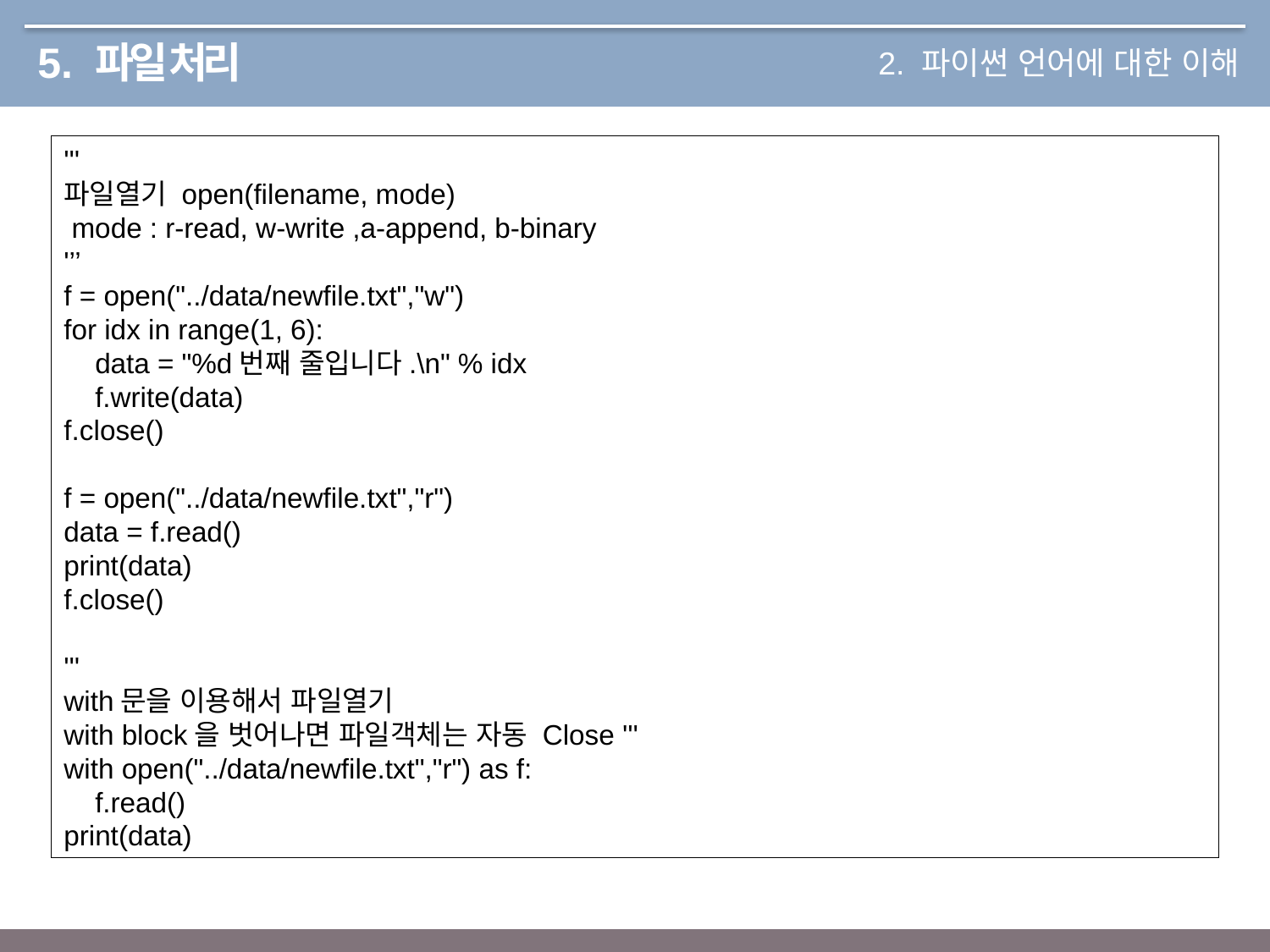

# 5. 파일 처리
2. 파이썬 언어에 대한 이해
'''
파일열기 open(filename, mode)
 mode : r-read, w-write ,a-append, b-binary
'’’
f = open("../data/newfile.txt","w")
for idx in range(1, 6):
    data = "%d번째 줄입니다.\n" % idx
    f.write(data)
f.close()

f = open("../data/newfile.txt","r")
data = f.read()
print(data)
f.close()

'''
with문을 이용해서 파일열기
with block을 벗어나면 파일객체는 자동 Close '''
with open("../data/newfile.txt","r") as f:
    f.read()
print(data)